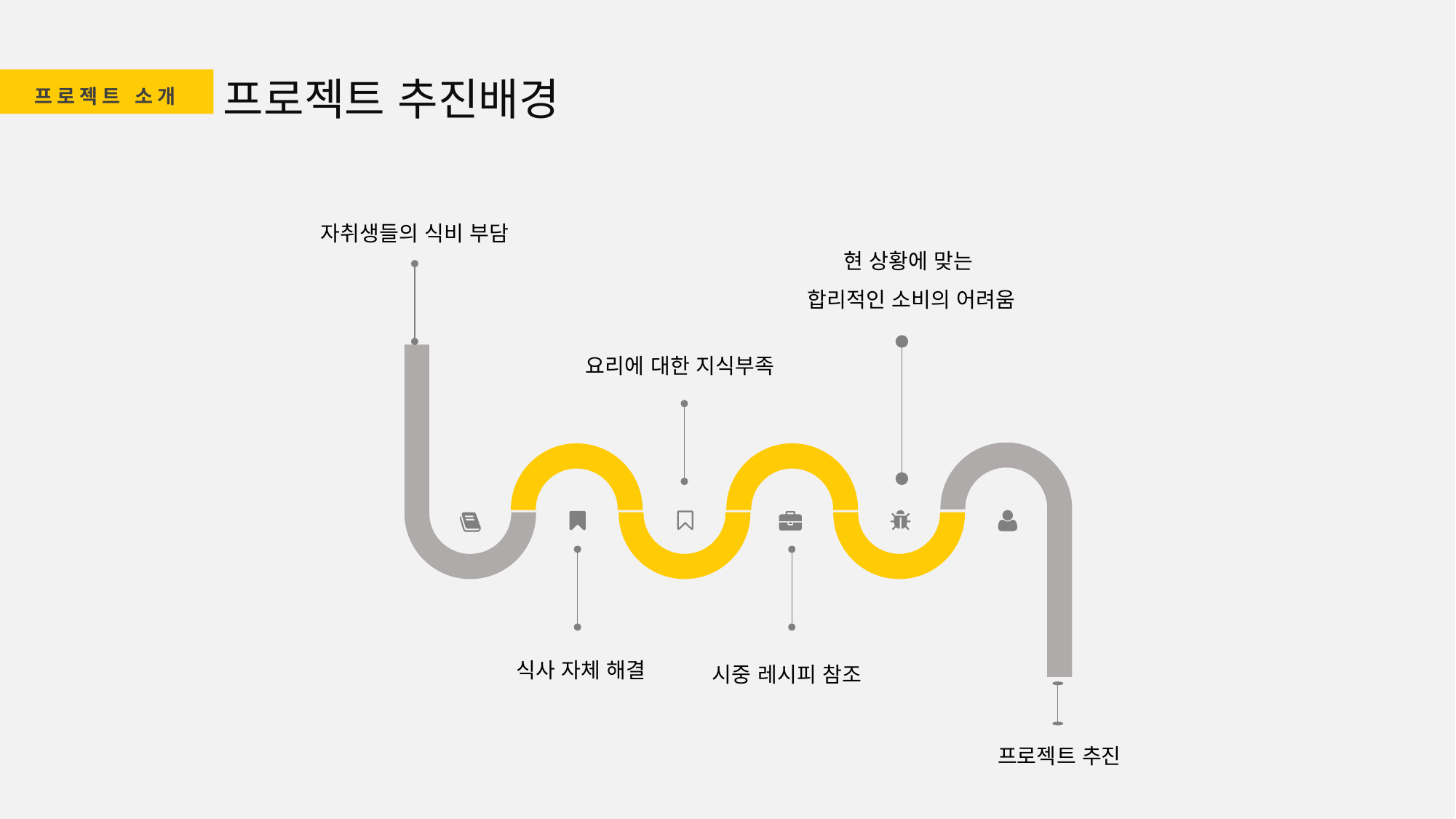

프로젝트 추진배경
프로젝트 소개

자취생들의 식비 부담
현 상황에 맞는
합리적인 소비의 어려움

요리에 대한 지식부족

식사 자체 해결
시중 레시피 참조

프로젝트 추진